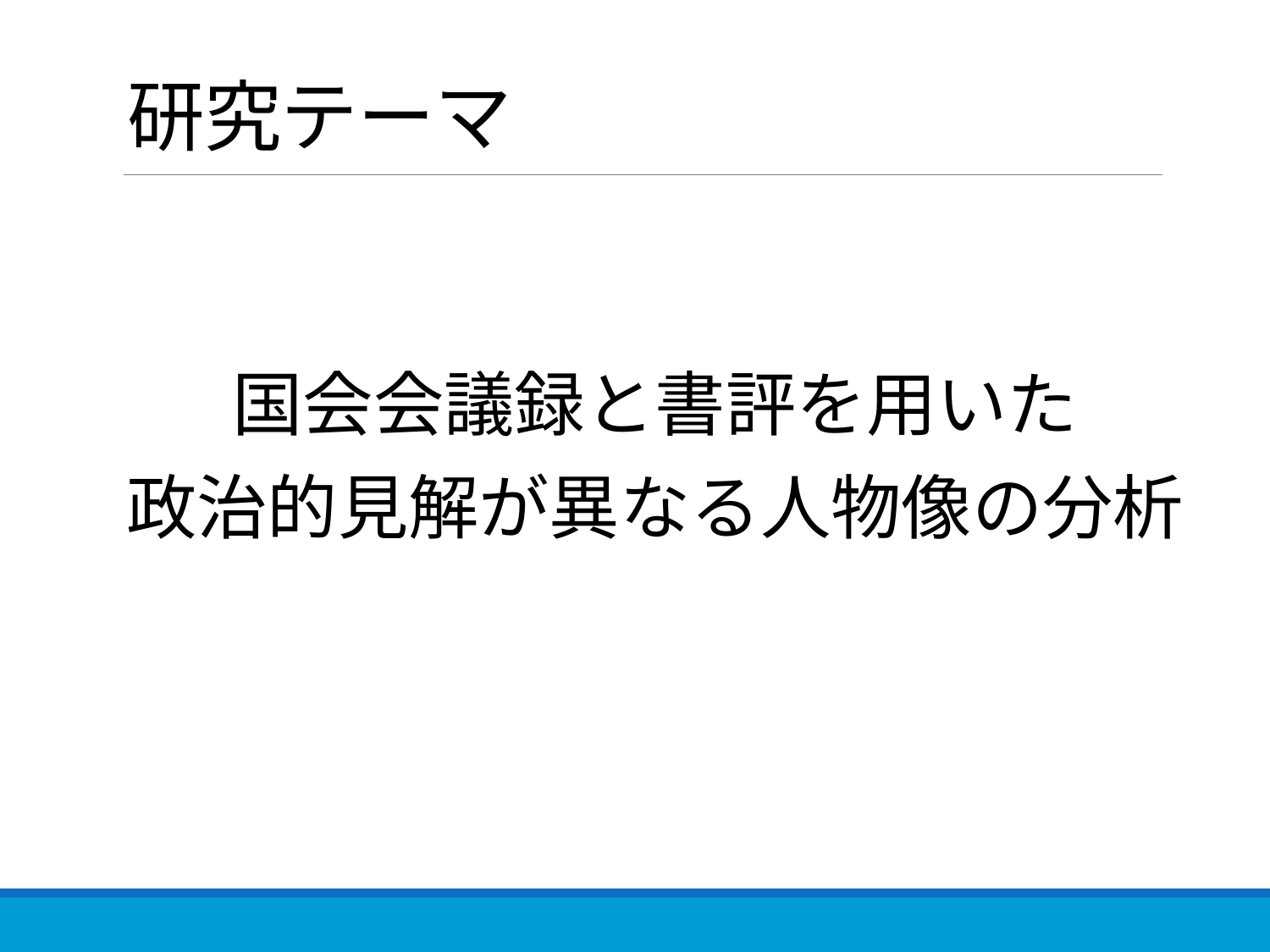

# 研究テーマ
国会会議録と書評を用いた
政治的見解が異なる人物像の分析